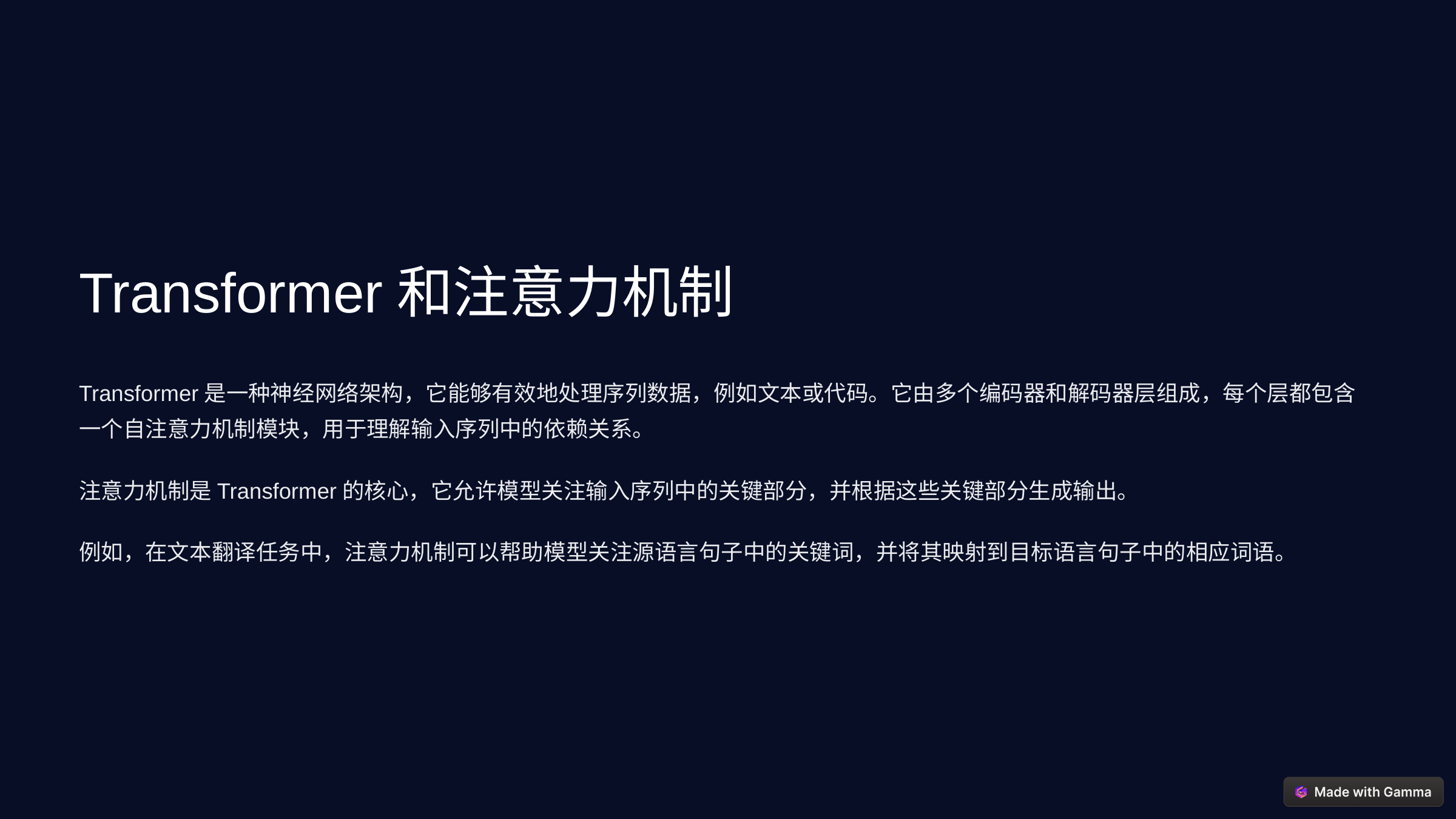

Transformer和注意力机制
Transformer是一种神经网络架构，它能够有效地处理序列数据，例如文本或代码。它由多个编码器和解码器层组成，每个层都包含一个自注意力机制模块，用于理解输入序列中的依赖关系。
注意力机制是Transformer的核心，它允许模型关注输入序列中的关键部分，并根据这些关键部分生成输出。
例如，在文本翻译任务中，注意力机制可以帮助模型关注源语言句子中的关键词，并将其映射到目标语言句子中的相应词语。